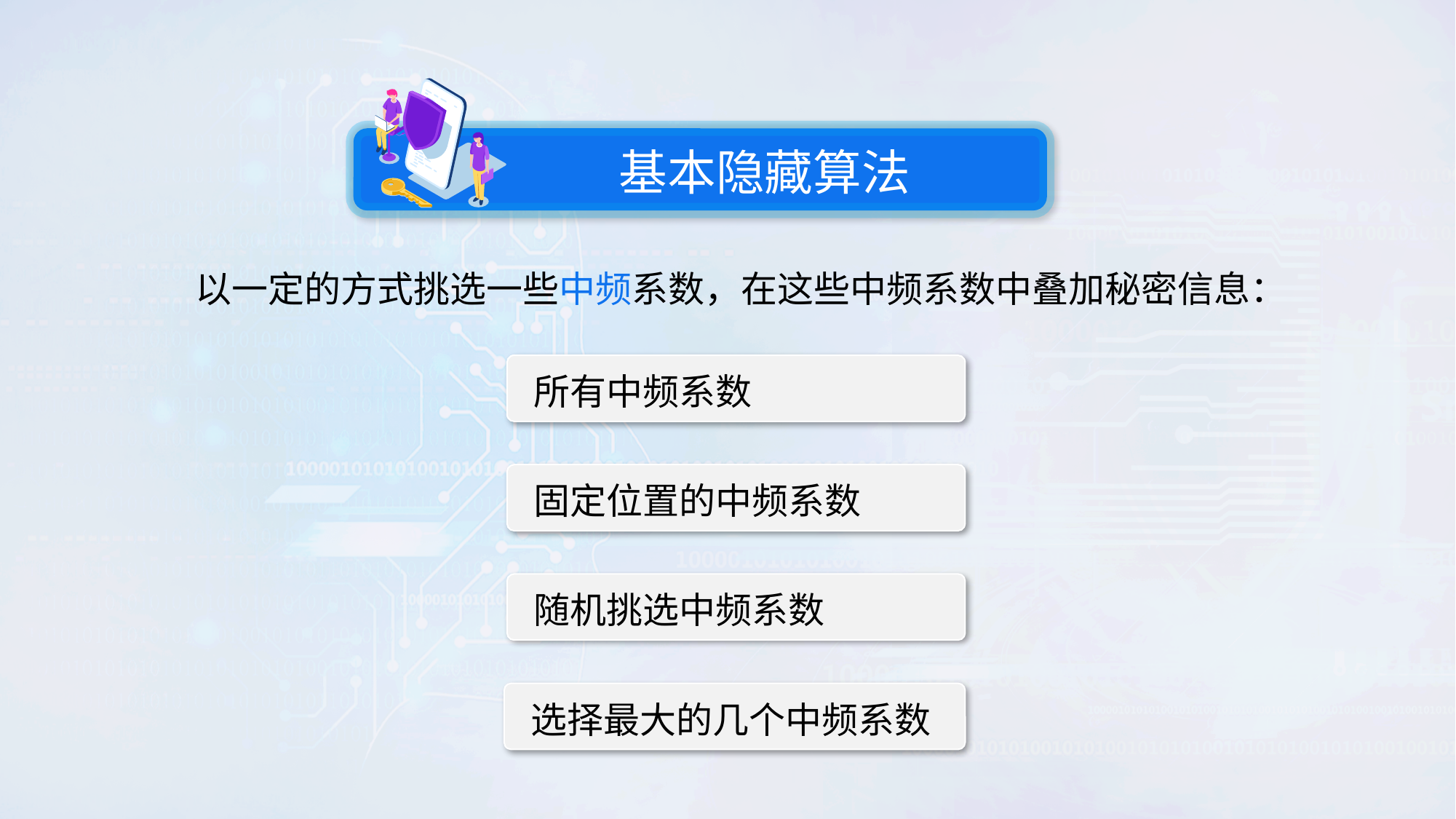

基本隐藏算法
以一定的方式挑选一些中频系数，在这些中频系数中叠加秘密信息：

所有中频系数

固定位置的中频系数

随机挑选中频系数

选择最大的几个中频系数